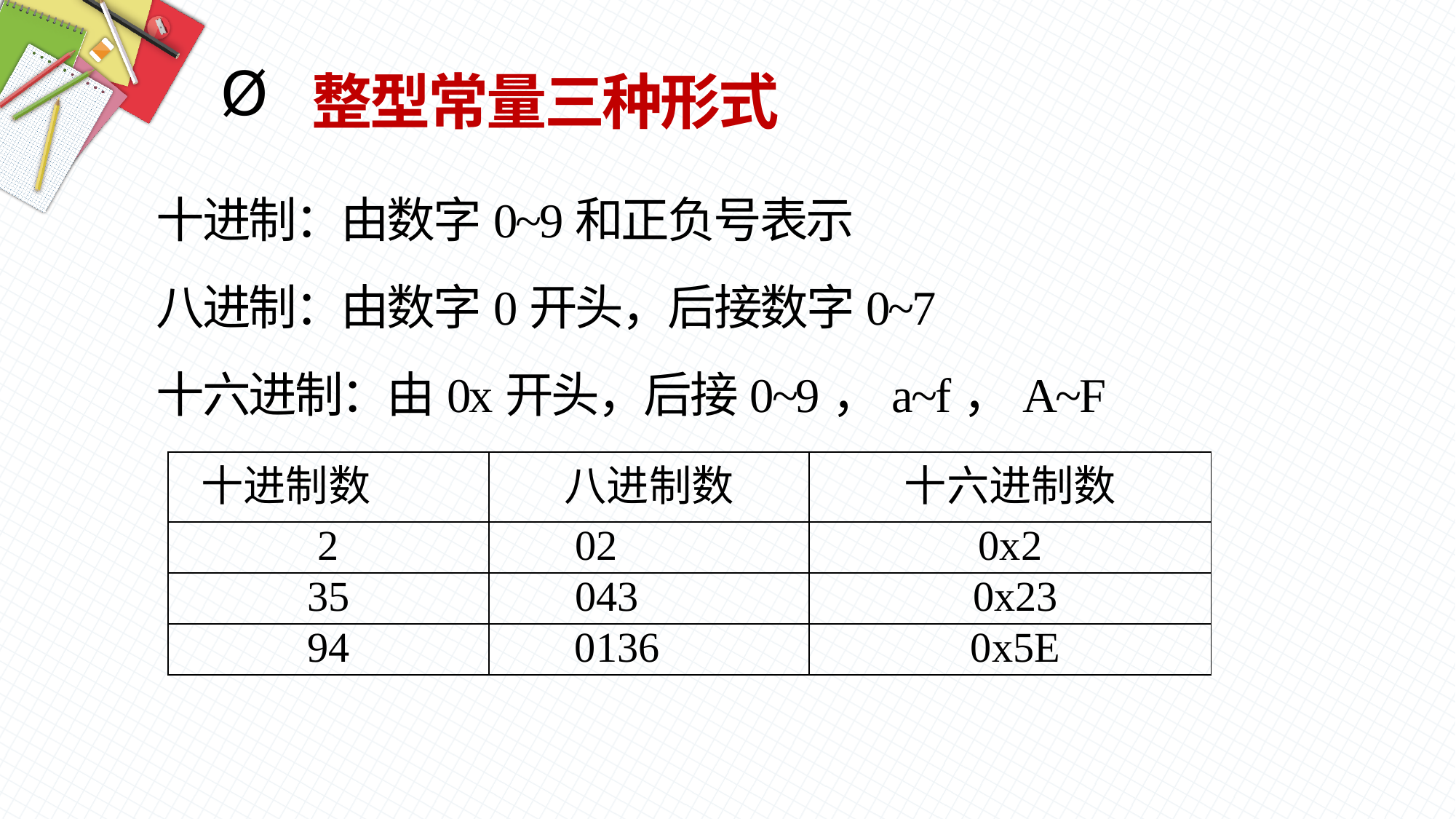

整型常量三种形式
十进制：由数字0~9和正负号表示
八进制：由数字0开头，后接数字0~7
十六进制：由0x开头，后接0~9，a~f，A~F
| 十进制数 | 八进制数 | 十六进制数 |
| --- | --- | --- |
| 2 | 02 | 0x2 |
| 35 | 043 | 0x23 |
| 94 | 0136 | 0x5E |